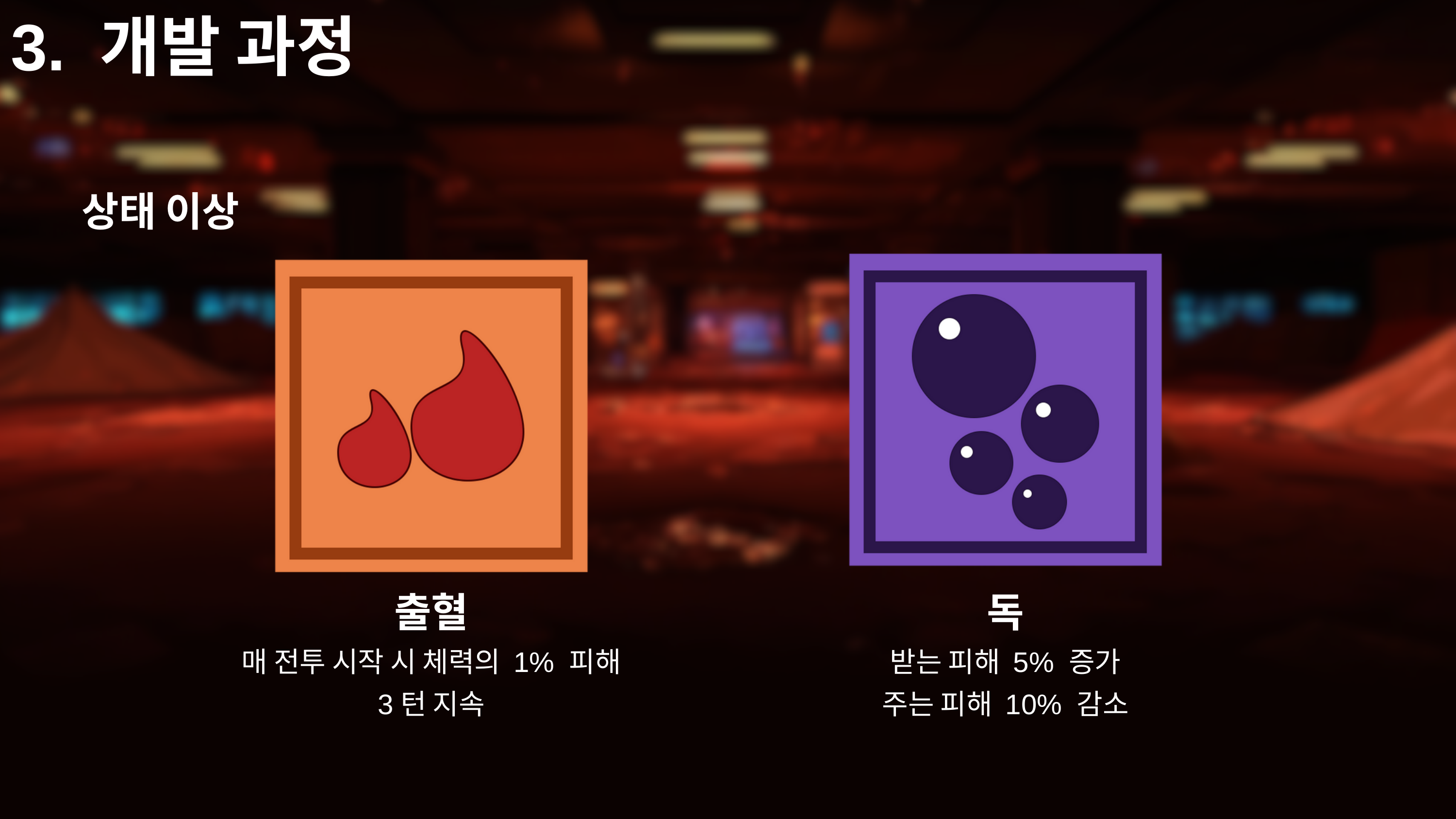

3. 개발 과정
상태 이상

출혈
매 전투 시작 시 체력의 1% 피해
3턴 지속
독
받는 피해 5% 증가
주는 피해 10% 감소